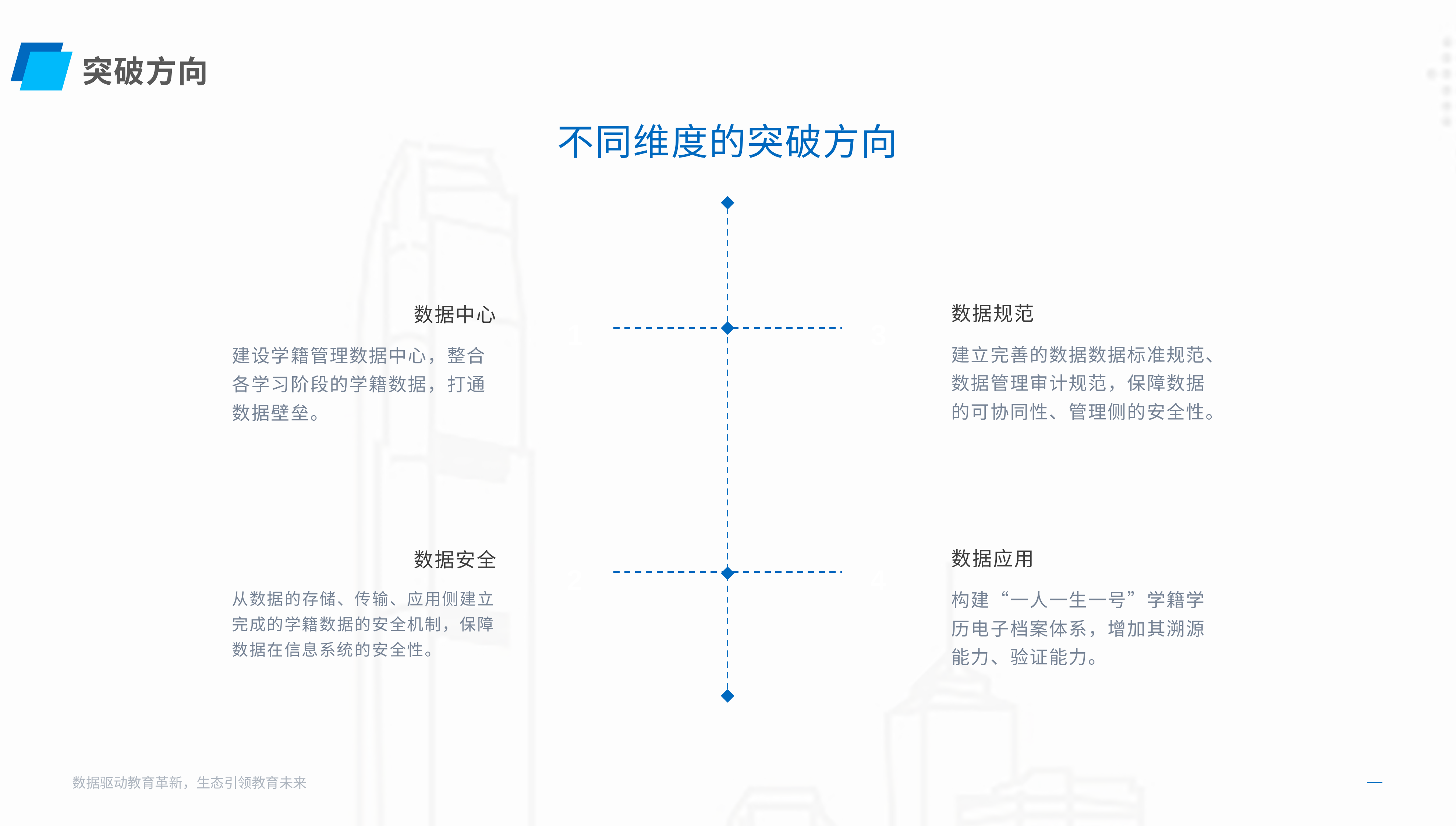

突破方向
不同维度的突破方向
数据规范

数据中心
3
1
建立完善的数据数据标准规范、数据管理审计规范，保障数据的可协同性、管理侧的安全性。
建设学籍管理数据中心，整合各学习阶段的学籍数据，打通数据壁垒。
数据应用

数据安全
2
4
构建“一人一生一号”学籍学历电子档案体系，增加其溯源能力、验证能力。
从数据的存储、传输、应用侧建立完成的学籍数据的安全机制，保障数据在信息系统的安全性。